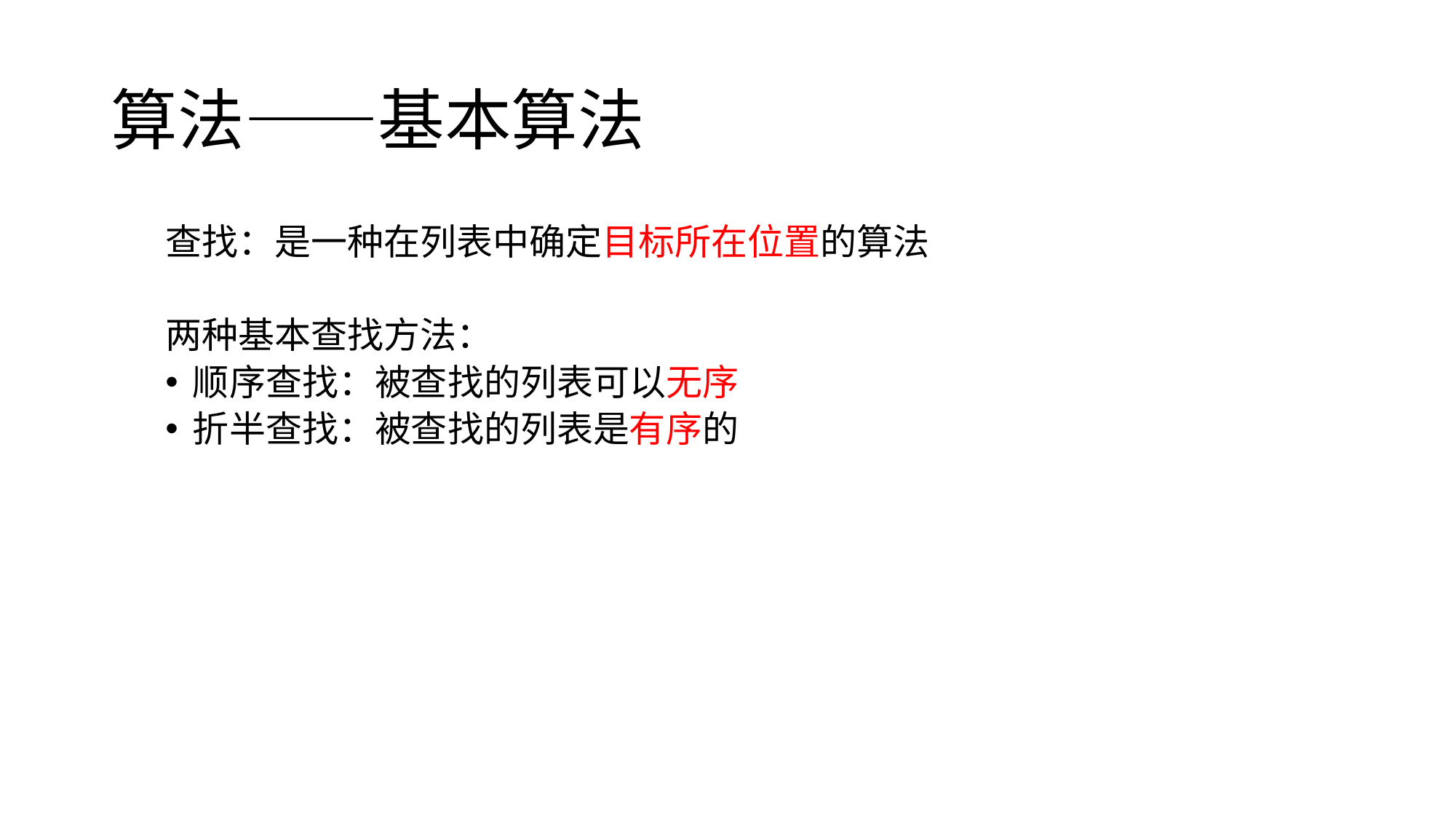

# 算法——基本算法
查找：是一种在列表中确定目标所在位置的算法

两种基本查找方法：
顺序查找：被查找的列表可以无序
折半查找：被查找的列表是有序的